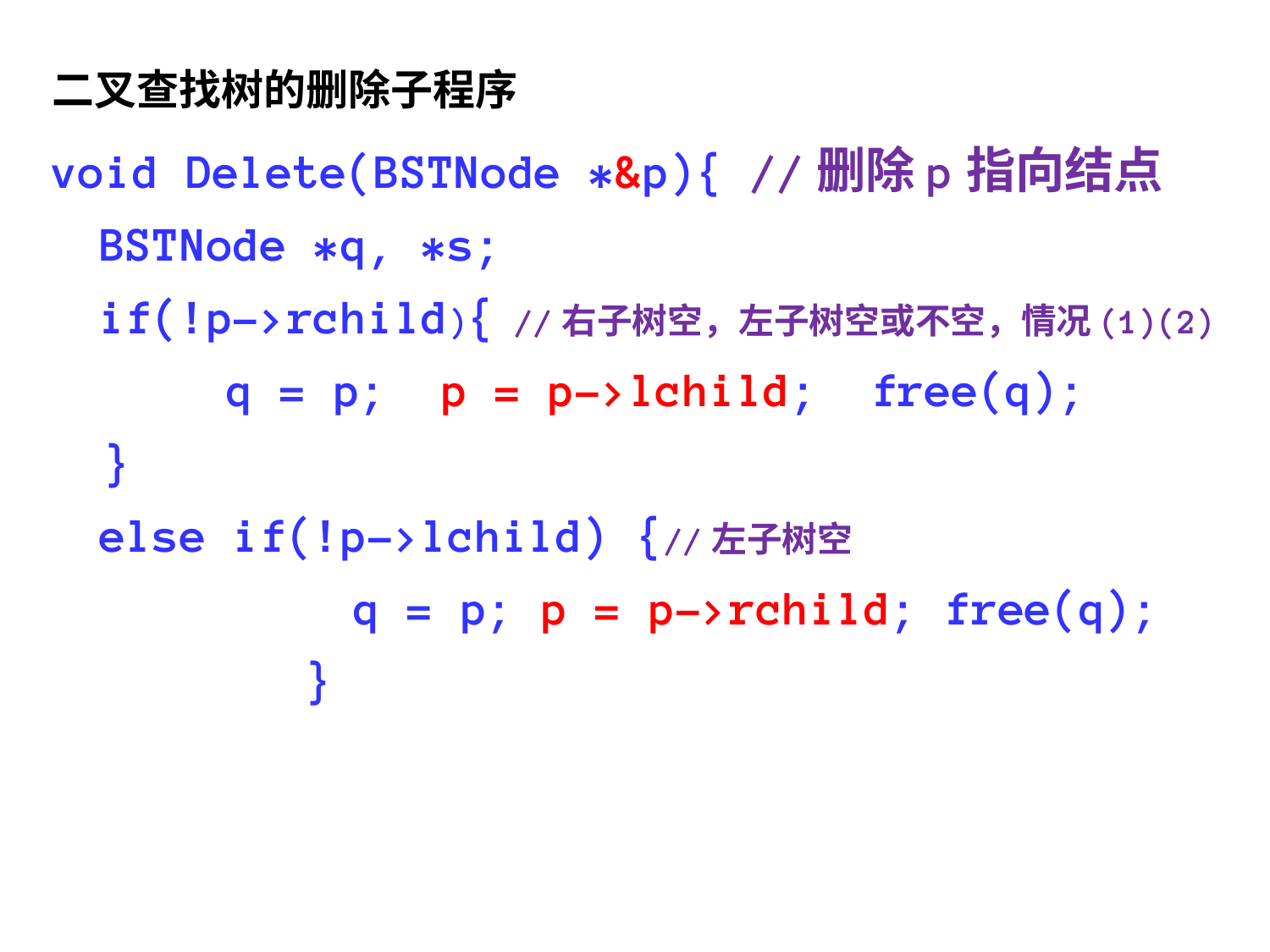

二叉查找树的删除子程序
void Delete(BSTNode *&p){ //删除p指向结点
	BSTNode *q, *s;
	if(!p->rchild){ //右子树空，左子树空或不空，情况(1)(2)
		q = p;  p = p->lchild;  free(q);
  }
	else if(!p->lchild) {//左子树空
			q = p; p = p->rchild; free(q);
		   }